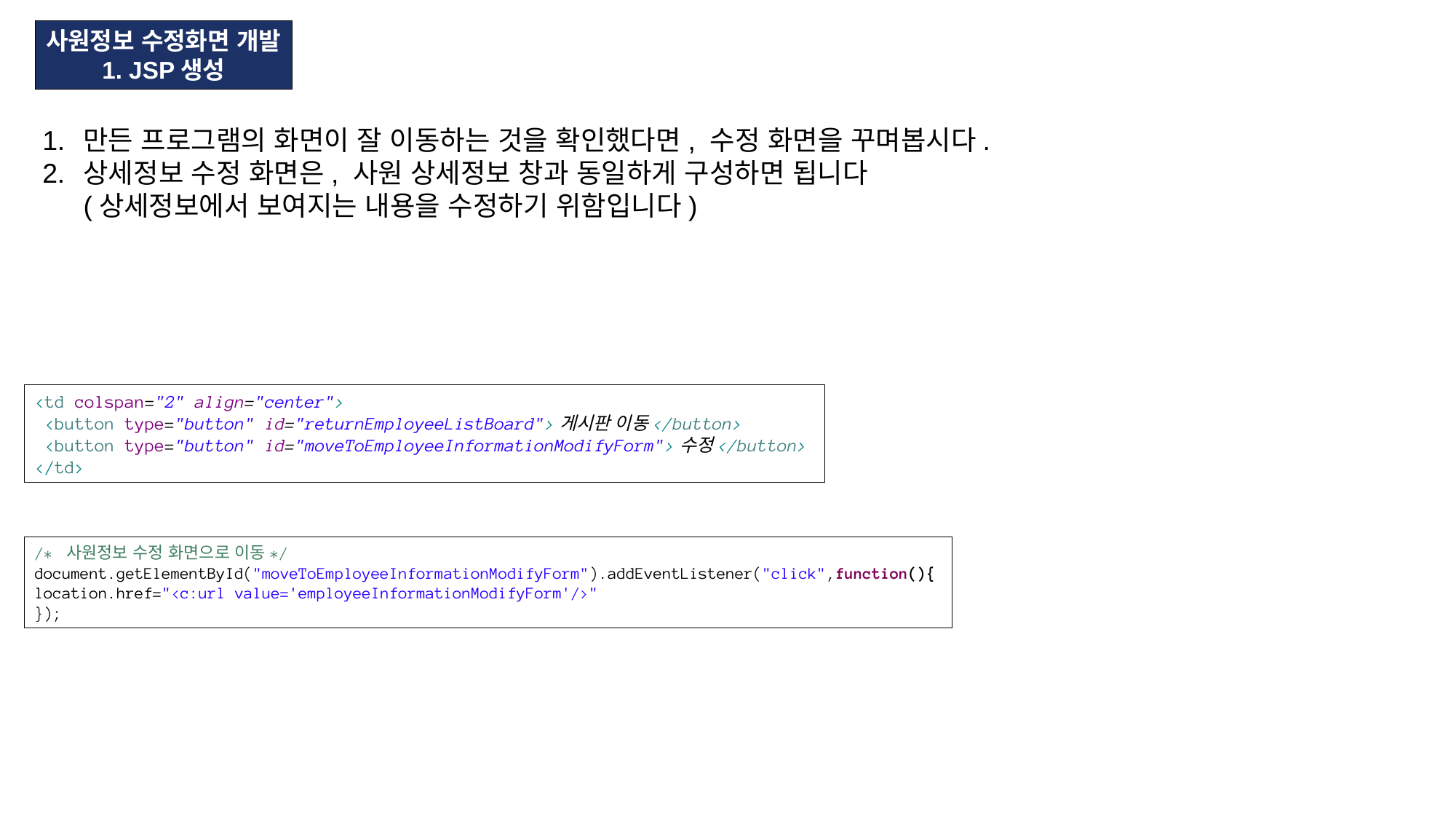

사원정보 수정화면 개발
1. JSP생성
만든 프로그램의 화면이 잘 이동하는 것을 확인했다면, 수정 화면을 꾸며봅시다.
상세정보 수정 화면은, 사원 상세정보 창과 동일하게 구성하면 됩니다
(상세정보에서 보여지는 내용을 수정하기 위함입니다)

<td colspan="2" align="center">
 <button type="button" id="returnEmployeeListBoard">게시판 이동</button>
 <button type="button" id="moveToEmployeeInformationModifyForm">수정</button>
</td>
/* 사원정보 수정 화면으로 이동*/
document.getElementById("moveToEmployeeInformationModifyForm").addEventListener("click",function(){
location.href="<c:url value='employeeInformationModifyForm'/>"
});